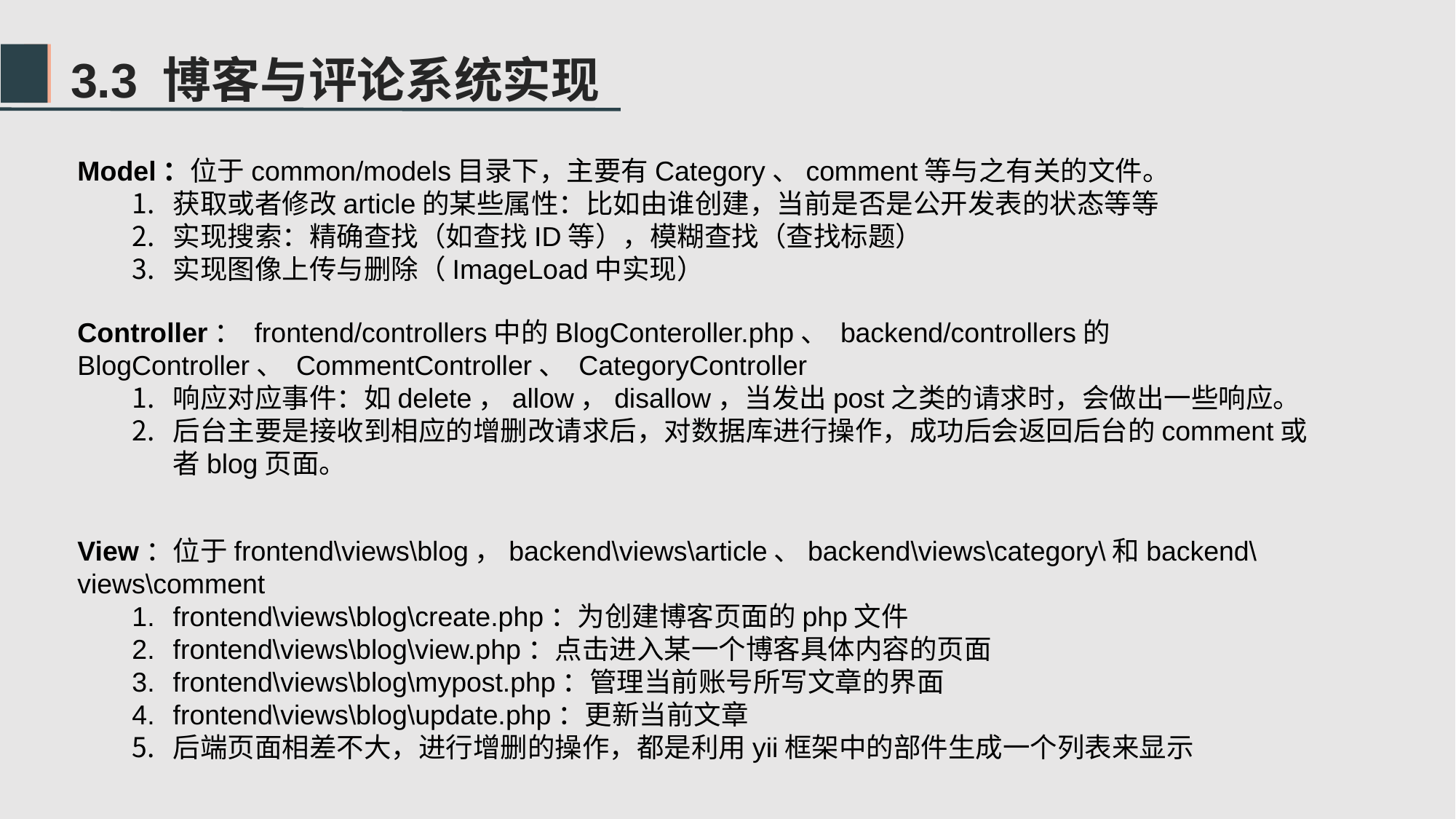

3.3 博客与评论系统实现

Model：位于common/models目录下，主要有Category、comment等与之有关的文件。
获取或者修改article的某些属性：比如由谁创建，当前是否是公开发表的状态等等
实现搜索：精确查找（如查找ID等），模糊查找（查找标题）
实现图像上传与删除（ImageLoad中实现）
Controller： frontend/controllers中的BlogConteroller.php、 backend/controllers的BlogController、 CommentController、 CategoryController
响应对应事件：如delete，allow，disallow，当发出post之类的请求时，会做出一些响应。
后台主要是接收到相应的增删改请求后，对数据库进行操作，成功后会返回后台的comment或者blog页面。
View：位于frontend\views\blog，backend\views\article、backend\views\category\和backend\views\comment
frontend\views\blog\create.php：为创建博客页面的php文件
frontend\views\blog\view.php：点击进入某一个博客具体内容的页面
frontend\views\blog\mypost.php：管理当前账号所写文章的界面
frontend\views\blog\update.php：更新当前文章
后端页面相差不大，进行增删的操作，都是利用yii框架中的部件生成一个列表来显示